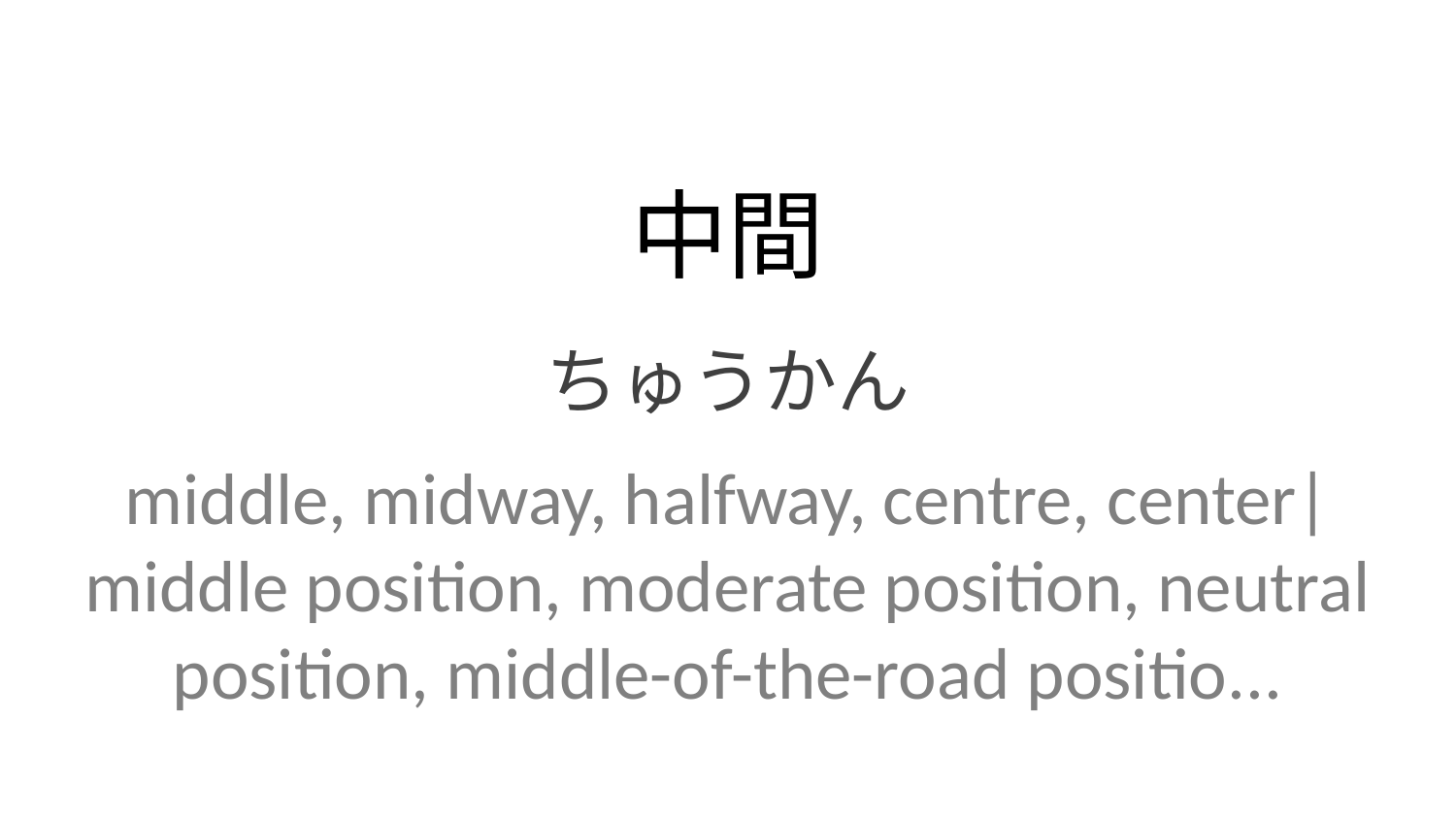

中間

ちゅうかん
middle, midway, halfway, centre, center| middle position, moderate position, neutral position, middle-of-the-road positio...